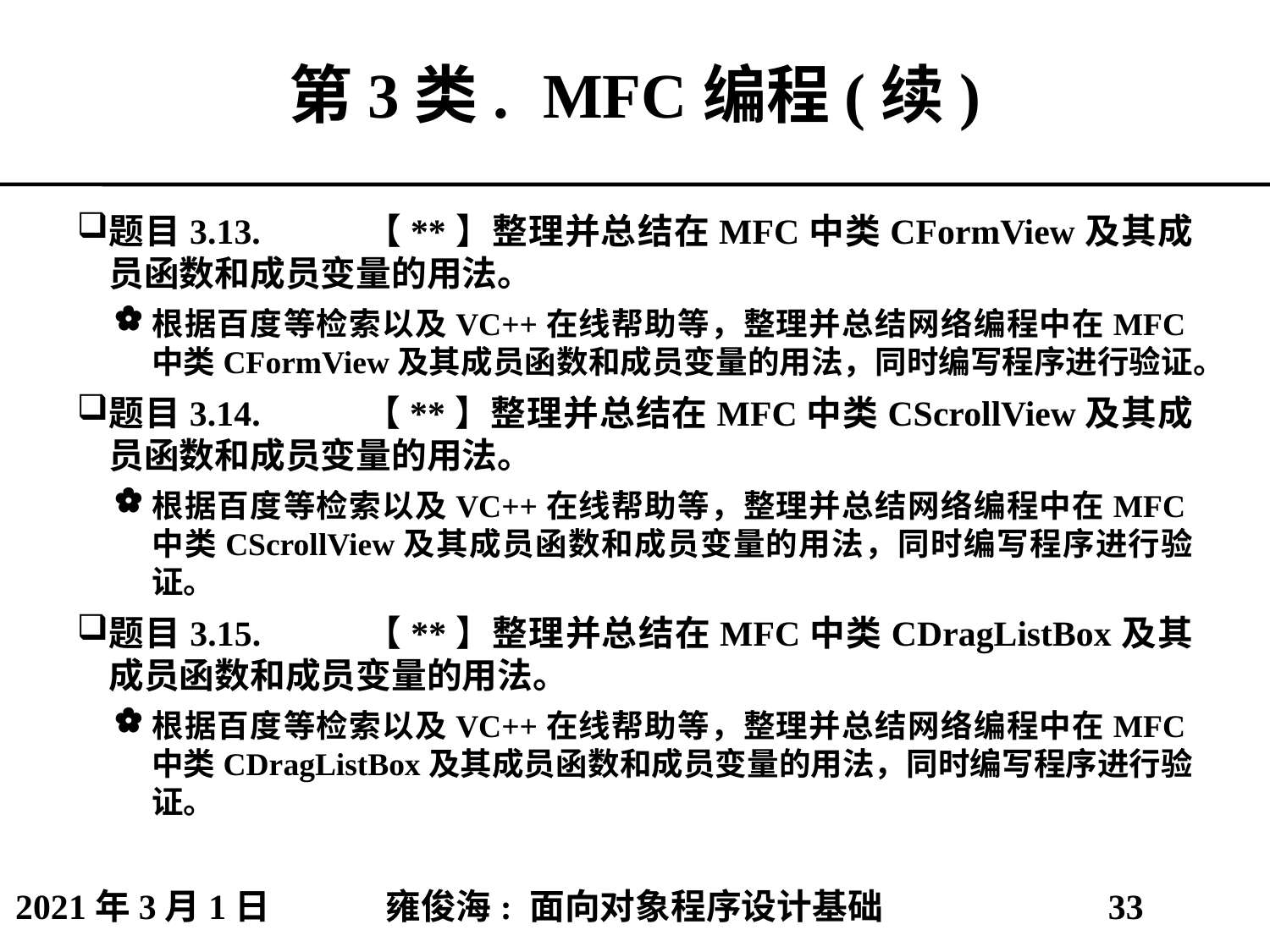

# 第3类.	MFC编程(续)

题目3.13.	【**】整理并总结在MFC中类CFormView及其成员函数和成员变量的用法。
根据百度等检索以及VC++在线帮助等，整理并总结网络编程中在MFC中类CFormView及其成员函数和成员变量的用法，同时编写程序进行验证。
题目3.14.	【**】整理并总结在MFC中类CScrollView及其成员函数和成员变量的用法。
根据百度等检索以及VC++在线帮助等，整理并总结网络编程中在MFC中类CScrollView及其成员函数和成员变量的用法，同时编写程序进行验证。
题目3.15.	【**】整理并总结在MFC中类CDragListBox及其成员函数和成员变量的用法。
根据百度等检索以及VC++在线帮助等，整理并总结网络编程中在MFC中类CDragListBox及其成员函数和成员变量的用法，同时编写程序进行验证。
2021年3月1日
雍俊海: 面向对象程序设计基础
33